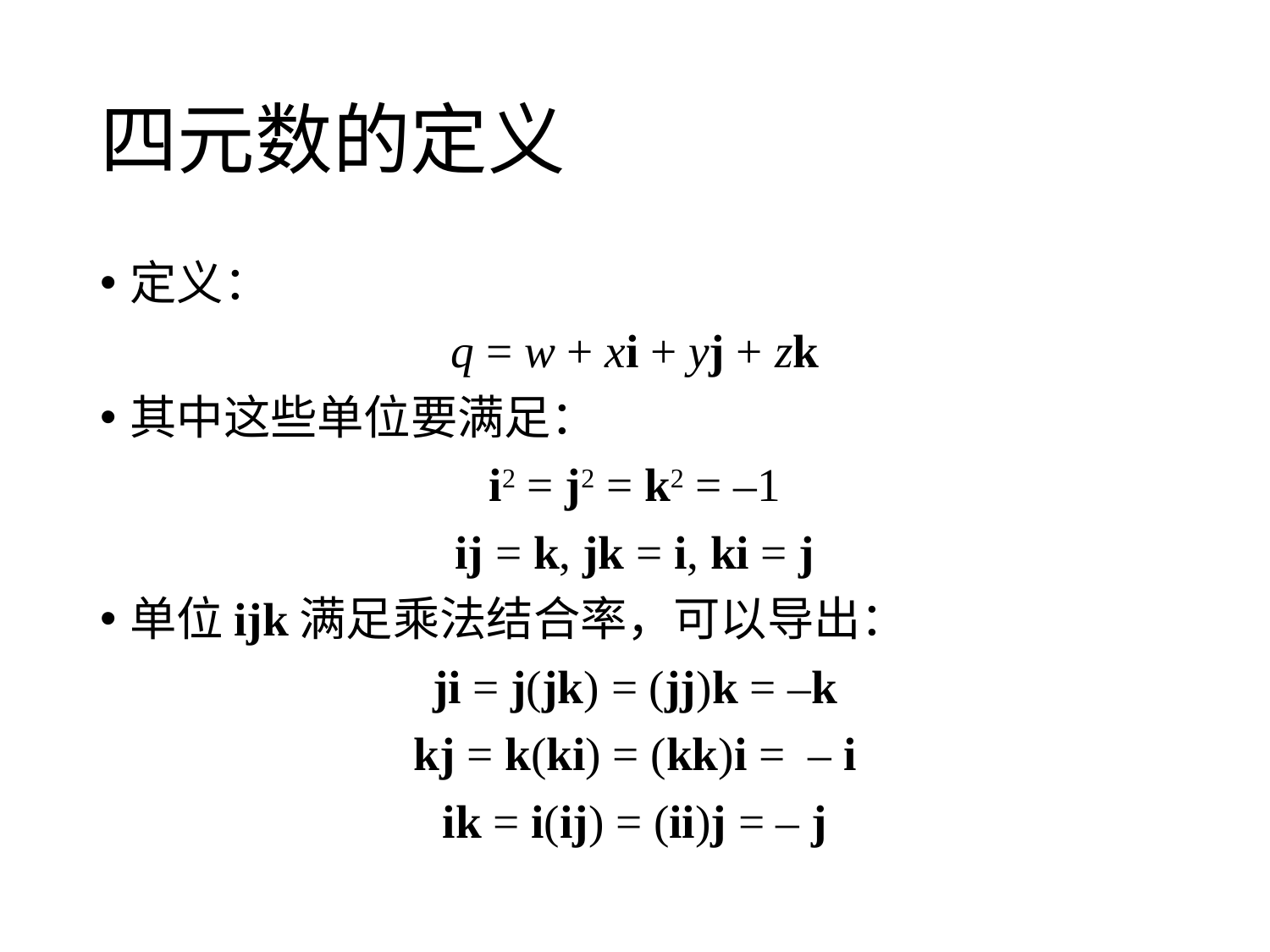

# 四元数的定义
定义：
q = w + xi + yj + zk
其中这些单位要满足：
i2 = j2 = k2 = –1
ij = k, jk = i, ki = j
单位ijk满足乘法结合率，可以导出：
ji = j(jk) = (jj)k = –k
kj = k(ki) = (kk)i =  – i
ik = i(ij) = (ii)j = – j